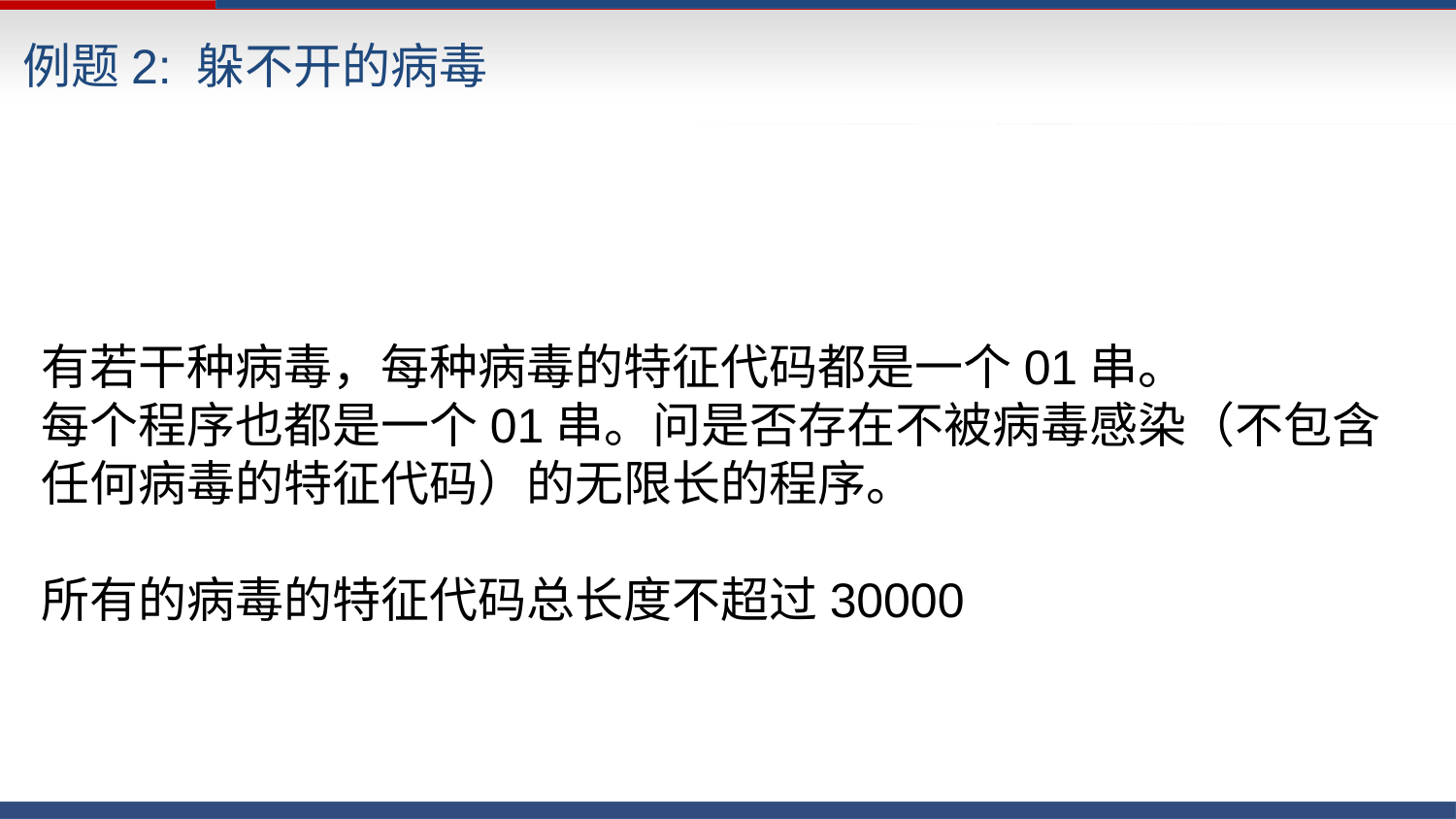

例题2: 躲不开的病毒
有若干种病毒，每种病毒的特征代码都是一个01串。
每个程序也都是一个01串。问是否存在不被病毒感染（不包含任何病毒的特征代码）的无限长的程序。

所有的病毒的特征代码总长度不超过30000